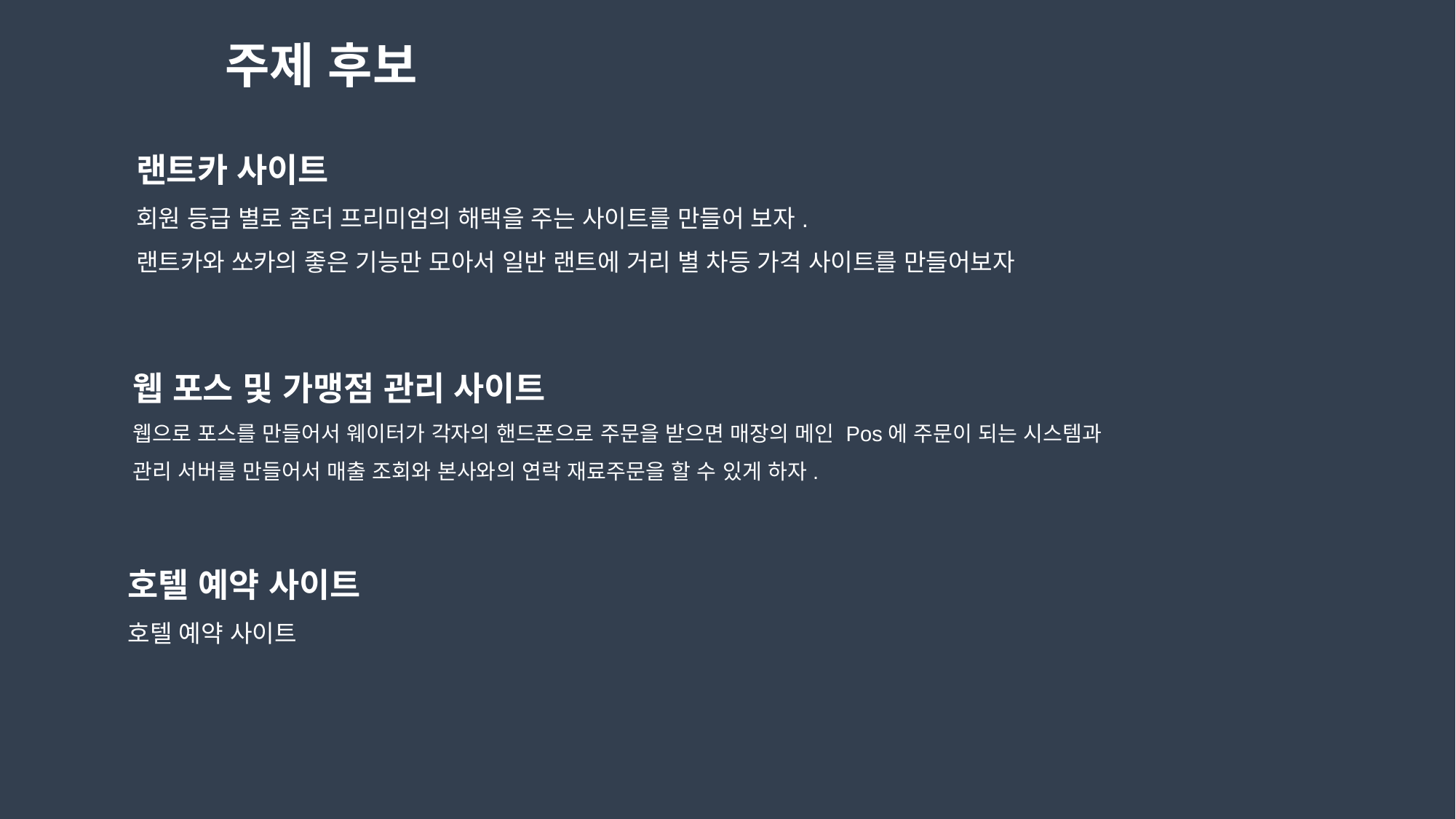

주제 후보
랜트카 사이트
회원 등급 별로 좀더 프리미엄의 해택을 주는 사이트를 만들어 보자.
랜트카와 쏘카의 좋은 기능만 모아서 일반 랜트에 거리 별 차등 가격 사이트를 만들어보자
웹 포스 및 가맹점 관리 사이트
웹으로 포스를 만들어서 웨이터가 각자의 핸드폰으로 주문을 받으면 매장의 메인 Pos에 주문이 되는 시스템과
관리 서버를 만들어서 매출 조회와 본사와의 연락 재료주문을 할 수 있게 하자.

호텔 예약 사이트
호텔 예약 사이트